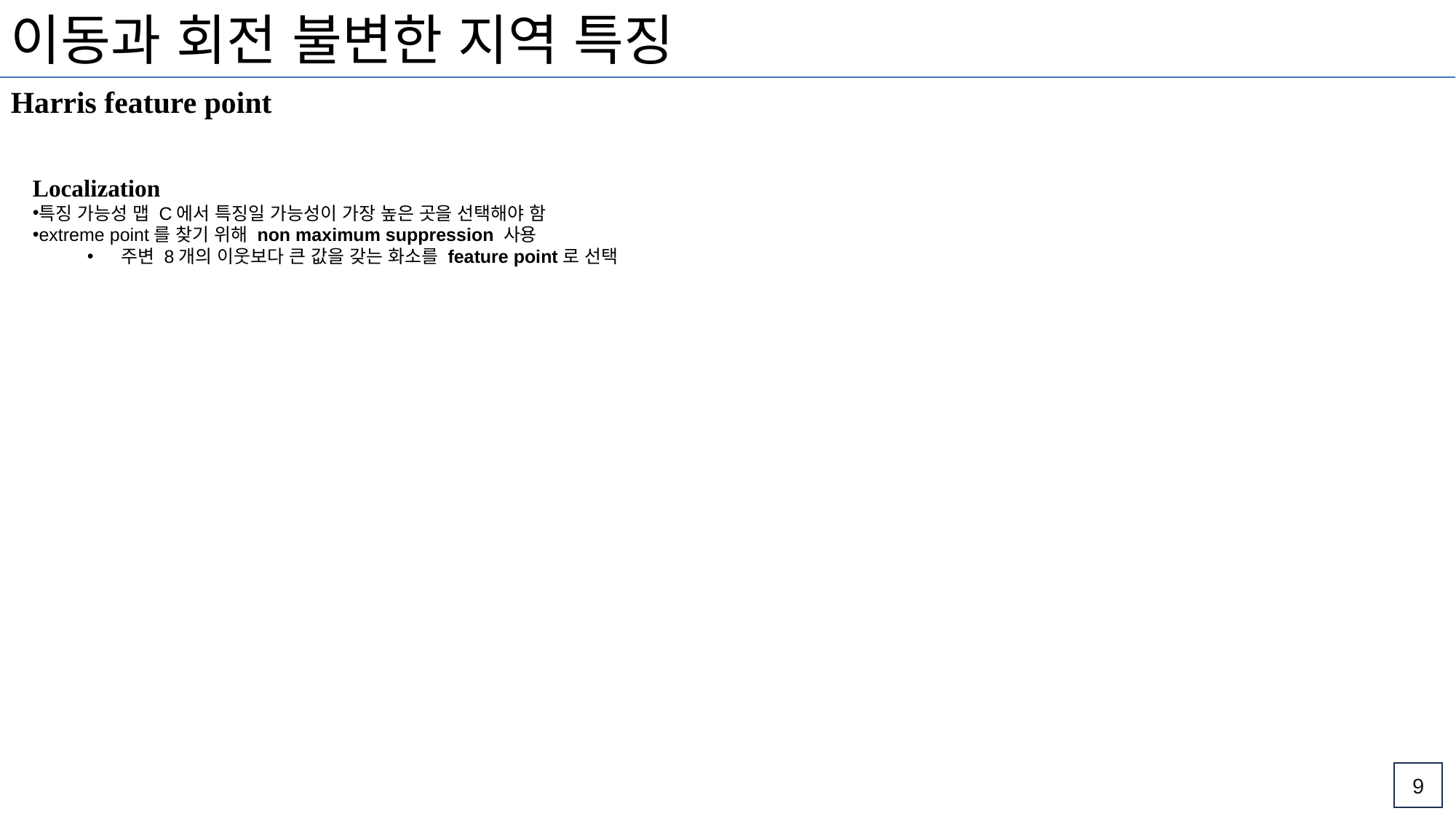

이동과 회전 불변한 지역 특징
Harris feature point
Localization
특징 가능성 맵 C에서 특징일 가능성이 가장 높은 곳을 선택해야 함
extreme point를 찾기 위해 non maximum suppression 사용
주변 8개의 이웃보다 큰 값을 갖는 화소를 feature point로 선택

9